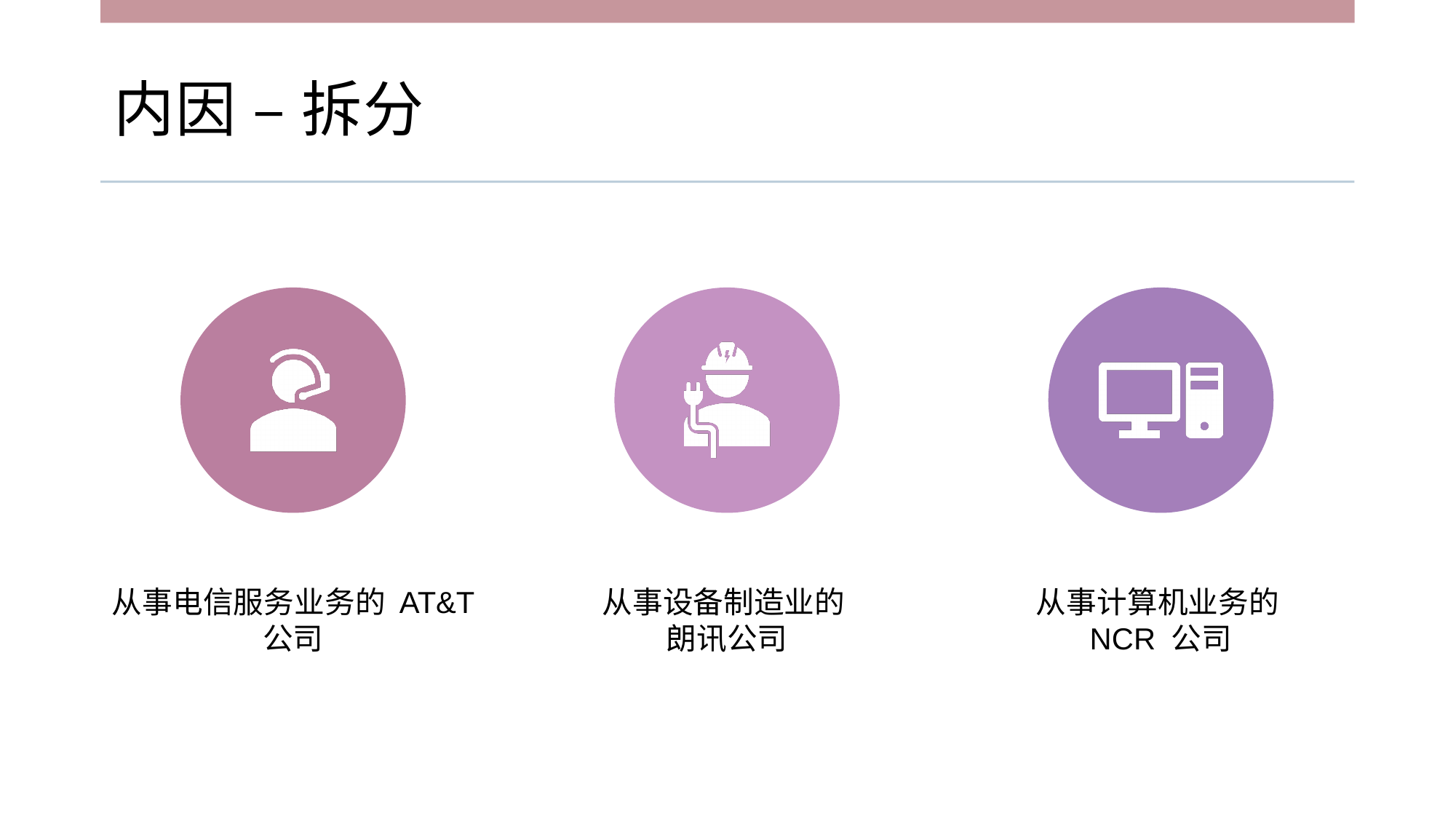

# 内因 – 拆分

从事电信服务业务的 AT&T 公司
从事设备制造业的
朗讯公司
从事计算机业务的
NCR 公司